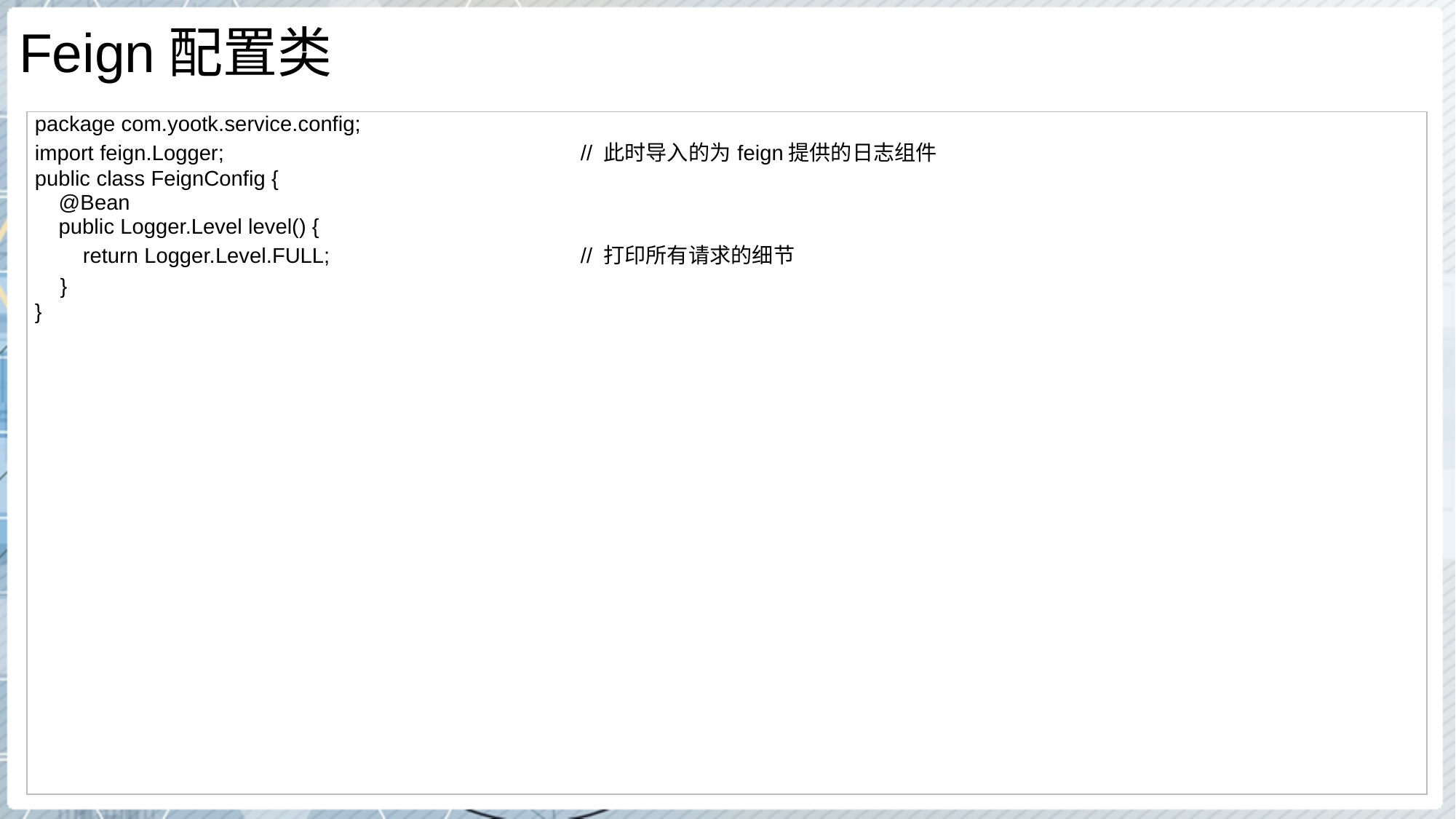

# Feign配置类
| package com.yootk.service.config; import feign.Logger; // 此时导入的为feign提供的日志组件 public class FeignConfig { @Bean public Logger.Level level() { return Logger.Level.FULL; // 打印所有请求的细节 } } |
| --- |